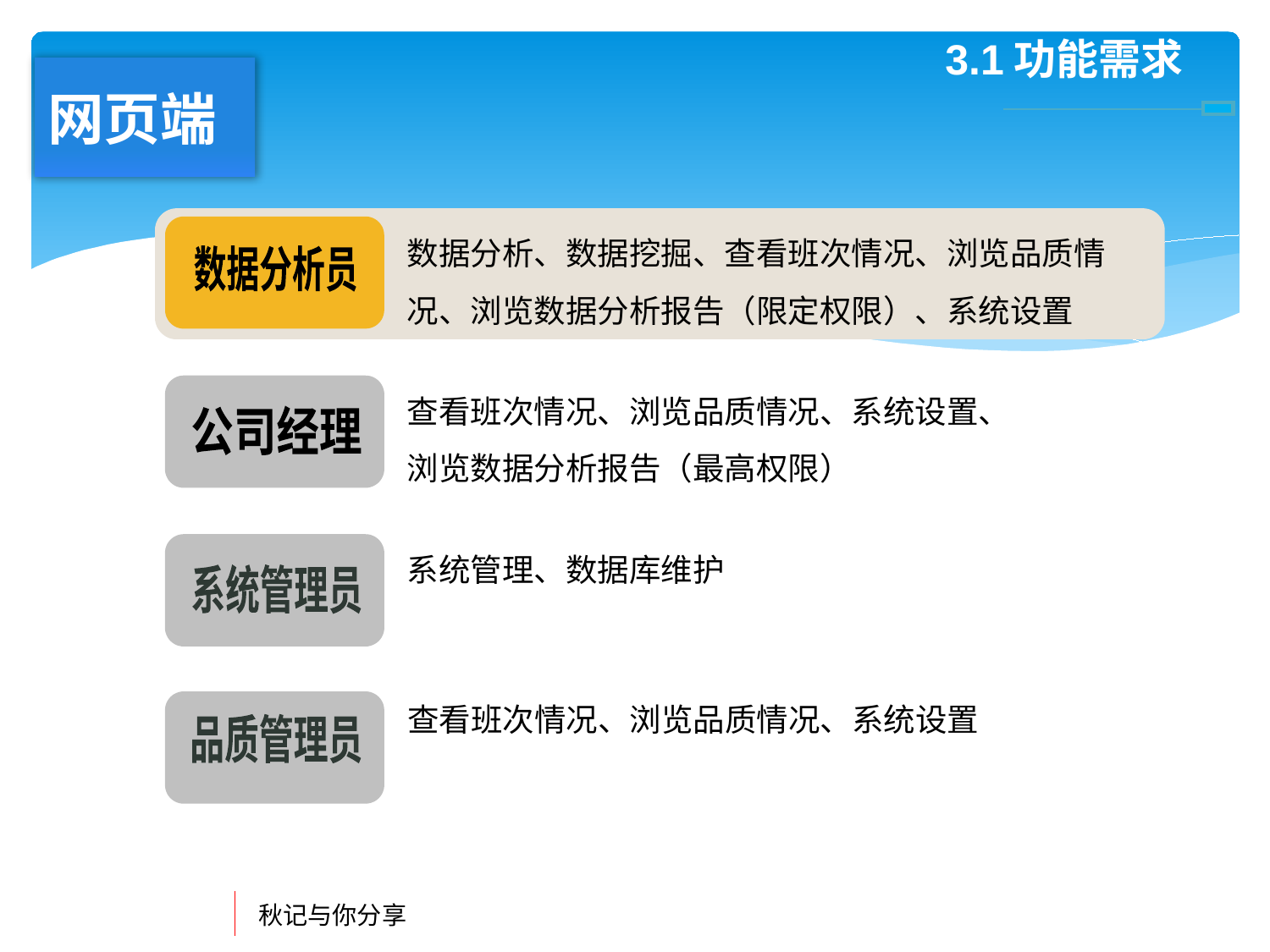

3.1功能需求

网页端

数据分析、数据挖掘、查看班次情况、浏览品质情况、浏览数据分析报告（限定权限）、系统设置

数据分析员
查看班次情况、浏览品质情况、系统设置、
浏览数据分析报告（最高权限）

公司经理
系统管理、数据库维护

系统管理员
查看班次情况、浏览品质情况、系统设置

品质管理员